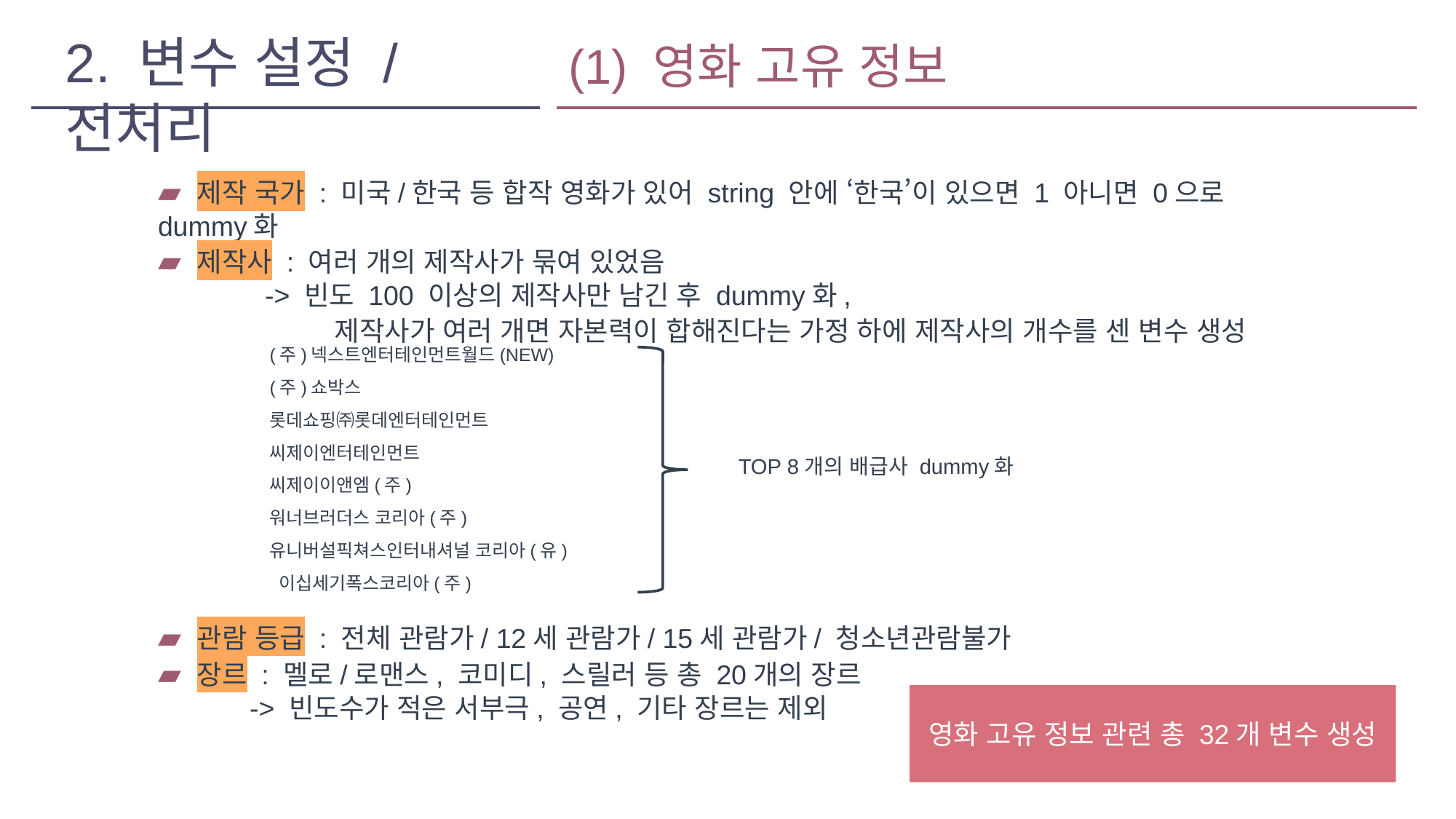

2. 변수 설정 / 전처리
(1) 영화 고유 정보
▰ 제작 국가 : 미국/한국 등 합작 영화가 있어 string 안에 ‘한국’이 있으면 1 아니면 0으로 dummy화
▰ 제작사 : 여러 개의 제작사가 묶여 있었음
              -> 빈도 100 이상의 제작사만 남긴 후 dummy화,
	        제작사가 여러 개면 자본력이 합해진다는 가정 하에 제작사의 개수를 센 변수 생성
(주)넥스트엔터테인먼트월드(NEW)
(주)쇼박스
롯데쇼핑㈜롯데엔터테인먼트
씨제이엔터테인먼트
씨제이이앤엠(주)
워너브러더스 코리아(주)
유니버설픽쳐스인터내셔널 코리아(유)
 이십세기폭스코리아(주)

TOP 8개의 배급사 dummy화
▰ 관람 등급 : 전체 관람가/ 12세 관람가/ 15세 관람가/ 청소년관람불가
▰ 장르 : 멜로/로맨스, 코미디, 스릴러 등 총 20개의 장르
            -> 빈도수가 적은 서부극, 공연, 기타 장르는 제외
영화 고유 정보 관련 총 32개 변수 생성